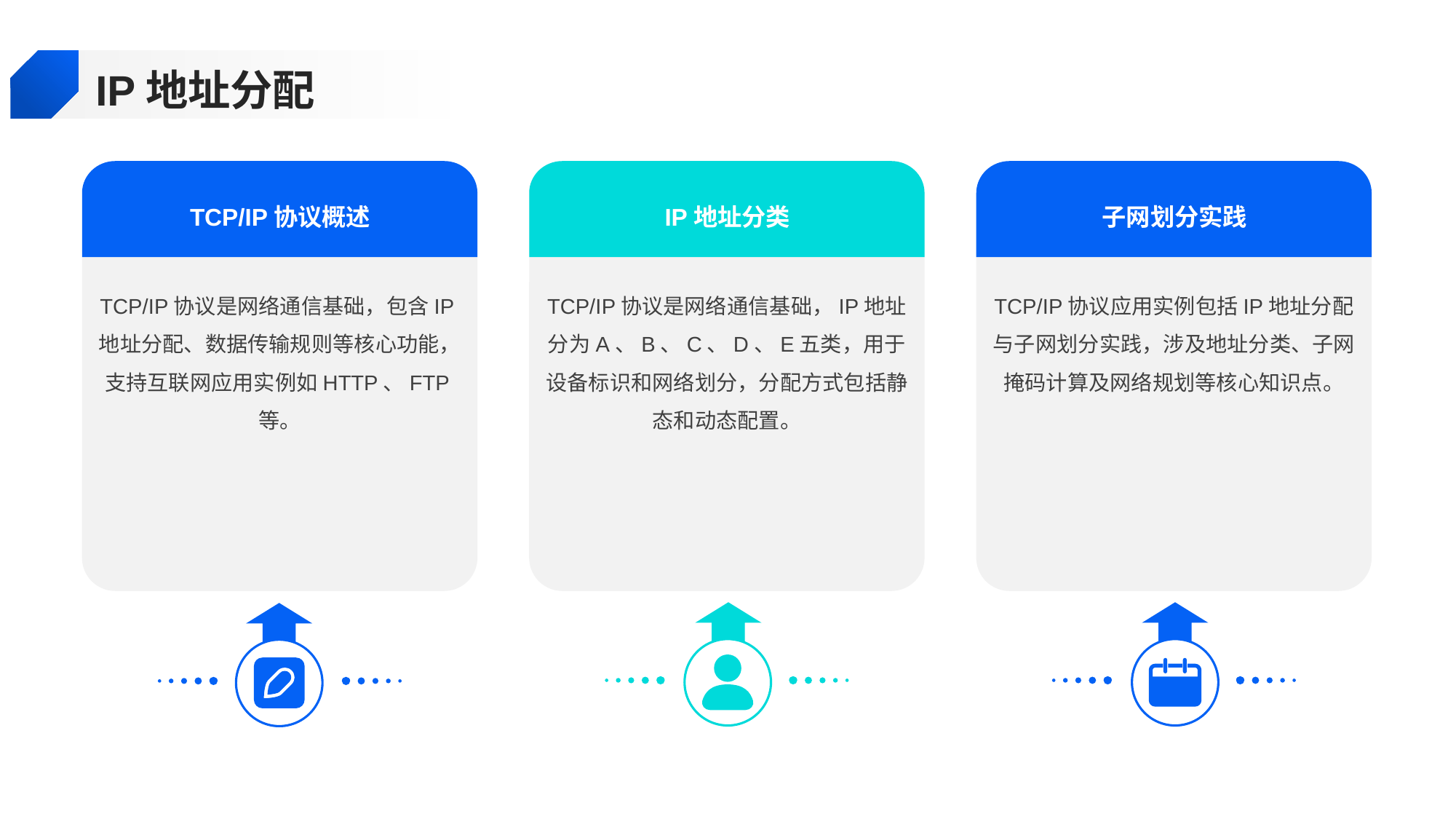

IP地址分配

TCP/IP协议概述
IP地址分类
子网划分实践
TCP/IP协议是网络通信基础，包含IP地址分配、数据传输规则等核心功能，支持互联网应用实例如HTTP、FTP等。
TCP/IP协议是网络通信基础，IP地址分为A、B、C、D、E五类，用于设备标识和网络划分，分配方式包括静态和动态配置。
TCP/IP协议应用实例包括IP地址分配与子网划分实践，涉及地址分类、子网掩码计算及网络规划等核心知识点。